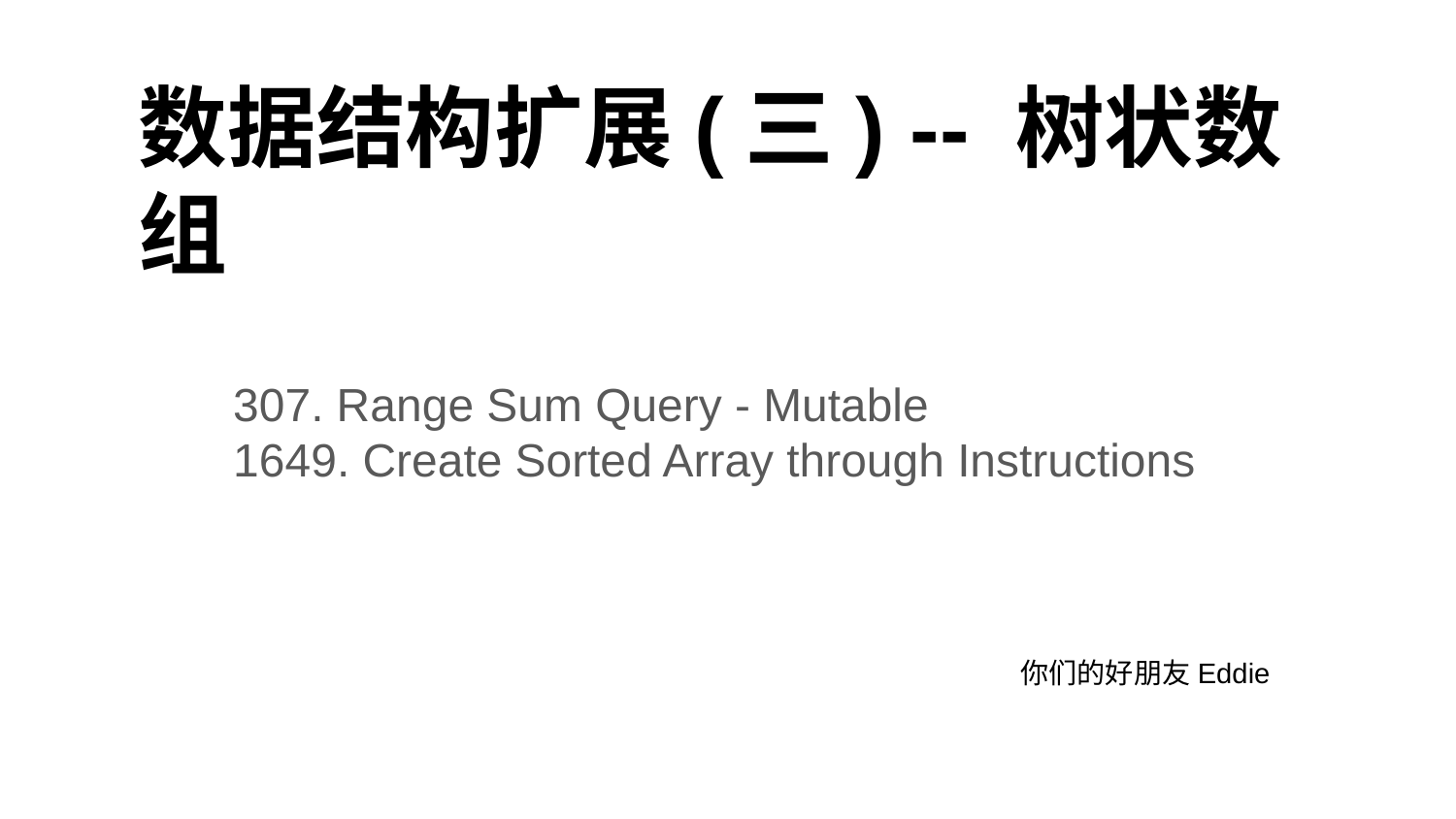

# 数据结构扩展(三) -- 树状数组
307. Range Sum Query - Mutable
1649. Create Sorted Array through Instructions
你们的好朋友Eddie